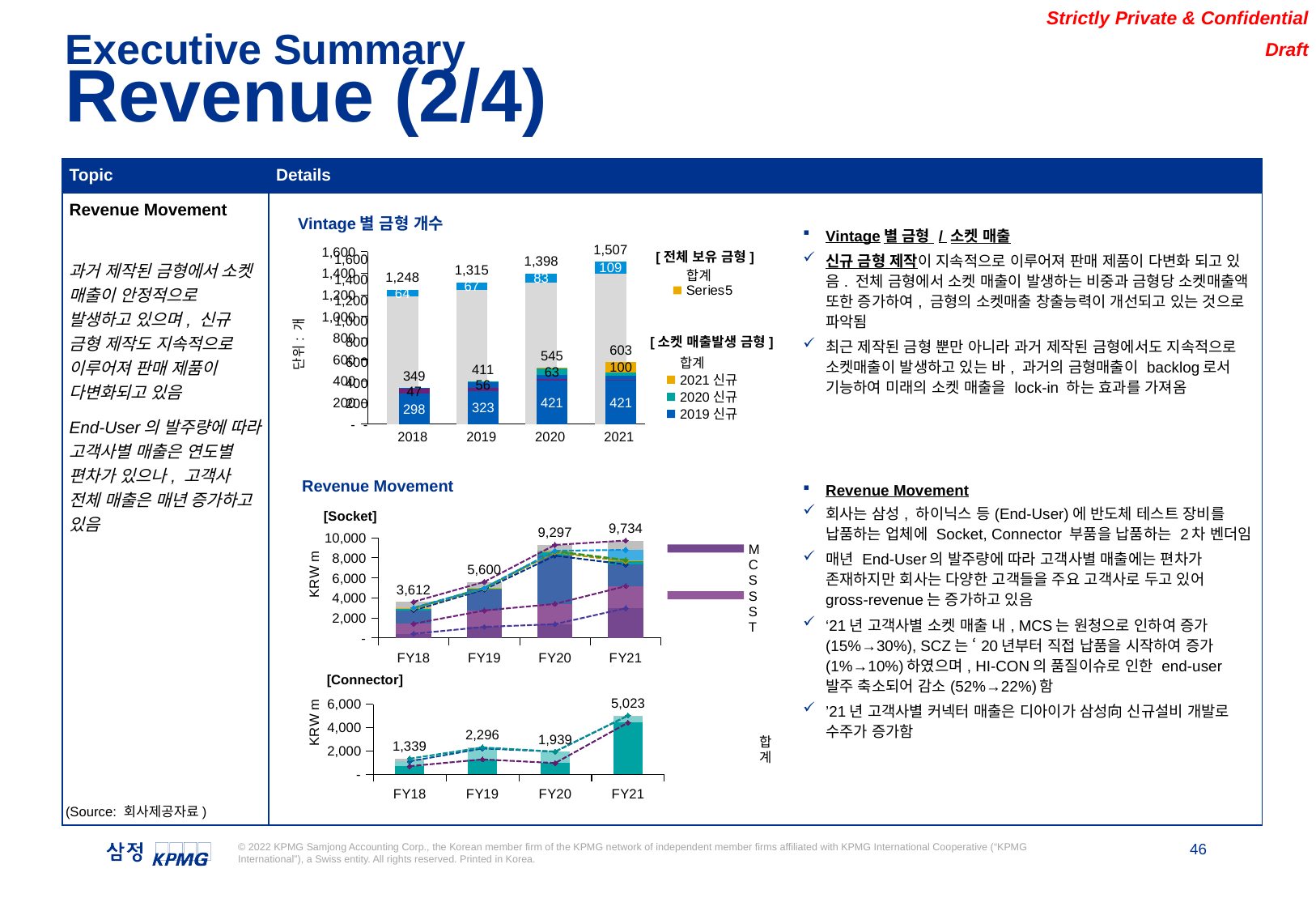

Executive Summary
Revenue (2/4)
| Topic | Details |
| --- | --- |
| Revenue Movement 과거 제작된 금형에서 소켓 매출이 안정적으로 발생하고 있으며, 신규 금형 제작도 지속적으로 이루어져 판매 제품이 다변화되고 있음 End-User의 발주량에 따라 고객사별 매출은 연도별 편차가 있으나, 고객사 전체 매출은 매년 증가하고 있음 | Vintage별 금형 / 소켓 매출 신규 금형 제작이 지속적으로 이루어져 판매 제품이 다변화 되고 있음. 전체 금형에서 소켓 매출이 발생하는 비중과 금형당 소켓매출액 또한 증가하여, 금형의 소켓매출 창출능력이 개선되고 있는 것으로 파악됨 최근 제작된 금형 뿐만 아니라 과거 제작된 금형에서도 지속적으로 소켓매출이 발생하고 있는 바, 과거의 금형매출이 backlog로서 기능하여 미래의 소켓 매출을 lock-in 하는 효과를 가져옴 Revenue Movement 회사는 삼성, 하이닉스 등(End-User)에 반도체 테스트 장비를 납품하는 업체에 Socket, Connector 부품을 납품하는 2차 벤더임 매년 End-User의 발주량에 따라 고객사별 매출에는 편차가 존재하지만 회사는 다양한 고객들을 주요 고객사로 두고 있어 gross-revenue는 증가하고 있음 ‘21년 고객사별 소켓 매출 내, MCS는 원청으로 인하여 증가(15%→30%), SCZ는 ‘20년부터 직접 납품을 시작하여 증가(1%→10%)하였으며, HI-CON의 품질이슈로 인한 end-user 발주 축소되어 감소(52%→22%)함 ’21년 고객사별 커넥터 매출은 디아이가 삼성向 신규설비 개발로 수주가 증가함 |
Vintage별 금형 개수
[전체 보유 금형]

### Chart

| Category | 기존 | 신규 제작 |  |  |  | 합계 |
|---|---|---|---|---|---|---|
| 2018 | 1184.0 | 64.0 | None | None | None | 1248.0 |
| 2019 | 1248.0 | 67.0 | None | None | None | 1315.0 |
| 2020 | 1315.0 | 83.0 | None | None | None | 1398.0 |
| 2021 | 1398.0 | 109.0 | None | None | None | 1507.0 |

### Chart

| Category | 기존 | 2018신규 | 2019신규 | 2020신규 | 2021신규 | 합계 |
|---|---|---|---|---|---|---|
| 2018 | 298.0 | 47.0 | 4.0 | 0.0 | 0.0 | 349.0 |
| 2019 | 323.0 | 28.0 | 56.0 | 4.0 | 0.0 | 411.0 |
| 2020 | 421.0 | 15.0 | 39.0 | 63.0 | 7.0 | 545.0 |
| 2021 | 421.0 | 13.0 | 33.0 | 36.0 | 100.0 | 603.0 |
[소켓 매출발생 금형]

### Chart

| Category | MCS | SST | HI-CON | 야마이찌 | OKINS | SCZ | 기타 | 합계 | MCS | SST | HI-CON | 야마이찌 | OKINS | SCZ | 기타 |
|---|---|---|---|---|---|---|---|---|---|---|---|---|---|---|---|
| 18 | 417548274.0 | 1001774630.0 | 1333175160.0 | 159768150.0 | 78164288.0 | 0.0 | 621491436.0 | 3611921938.0 | 417548274.0 | 1001774630.0 | 1333175160.0 | 159768150.0 | 78164288.0 | 0.0 | 621491436.0 |
| 19 | 1105336140.0 | 1639392810.0 | 2093649220.0 | 116235600.0 | 34914050.0 | 0.0 | 610073800.0 | 5599601620.0 | 1105336140.0 | 1639392810.0 | 2093649220.0 | 116235600.0 | 34914050.0 | 0.0 | 610073800.0 |
| 20 | 1379480636.0 | 2020231070.0 | 4828491080.0 | 332884780.0 | 99185800.0 | 51071900.0 | 586048460.0 | 9297393726.0 | 1379480636.0 | 2020231070.0 | 4828491080.0 | 332884780.0 | 99185800.0 | 51071900.0 | 586048460.0 |
| 21 | 2966326798.0 | 2206962660.0 | 2174151778.0 | 295121000.0 | 137089870.0 | 1020394900.0 | 934291740.0 | 9734338746.0 | 2966326798.0 | 2206962660.0 | 2174151778.0 | 295121000.0 | 137089870.0 | 1020394900.0 | 934291740.0 |
Revenue Movement
[Socket]

### Chart

| Category | 디아이 | 포스텔 | 기타 | 합계 | 디아이 | 포스텔 | 기타 |
|---|---|---|---|---|---|---|---|
| 18 | 697438543.2 | 410366043.40000004 | 230831844.0 | 1338636430.6000001 | 697438543.2 | 410366043.40000004 | 230831844.0 |
| 19 | 1270451856.0 | 935170604.0 | 90029208.0 | 2295651668.0 | 1270451856.0 | 935170604.0 | 90029208.0 |
| 20 | 960094164.0 | 977190760.0 | 1836570.0 | 1939121494.0 | 960094164.0 | 977190760.0 | 1836570.0 |
| 21 | 4416074736.0 | 595603834.0 | 11818000.0 | 5023496570.0 | 4416074736.0 | 595603834.0 | 11818000.0 |
[Connector]
(Source: 회사제공자료)